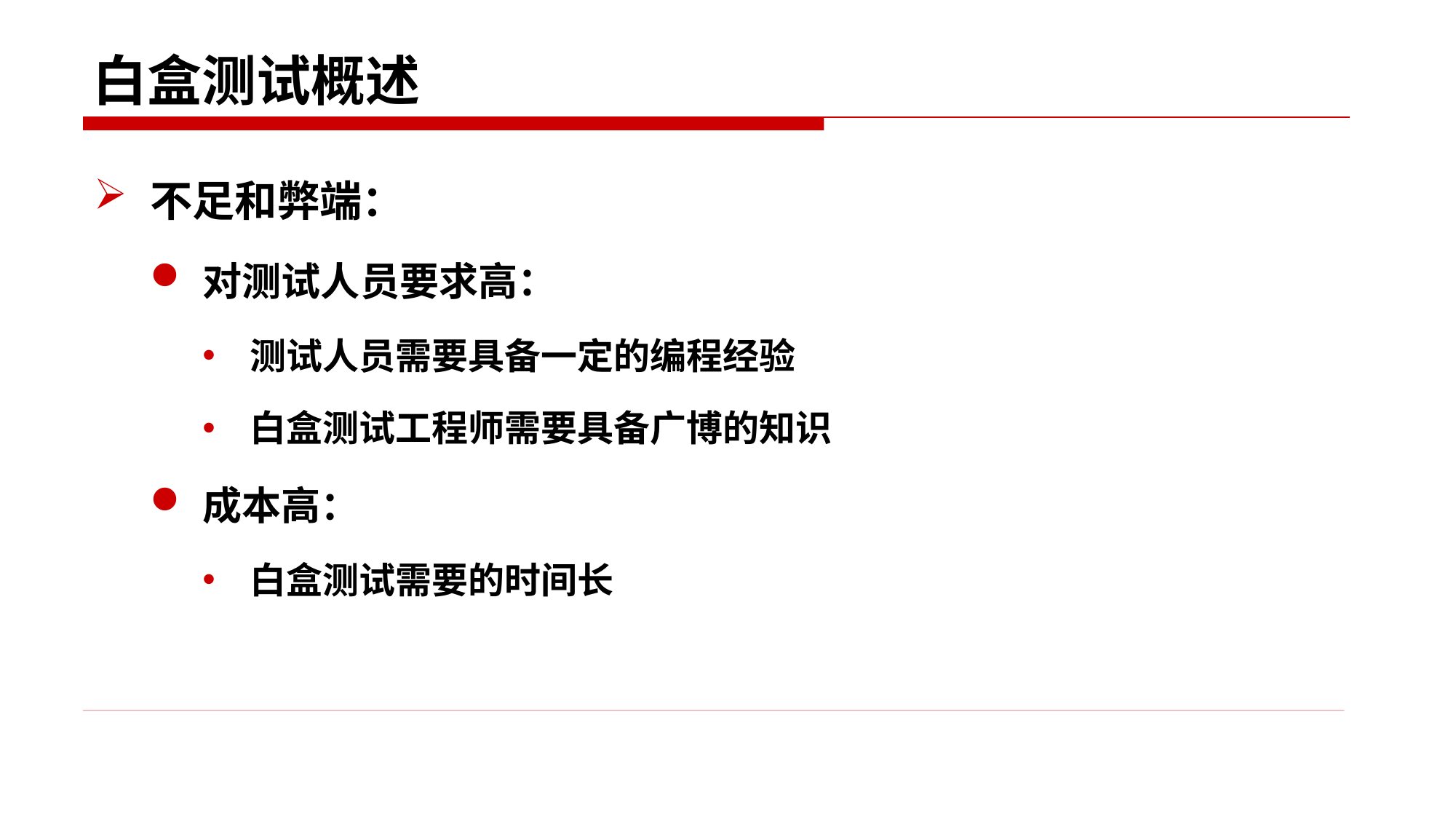

# 白盒测试概述
不足和弊端：
对测试人员要求高：
测试人员需要具备一定的编程经验
白盒测试工程师需要具备广博的知识
成本高：
白盒测试需要的时间长